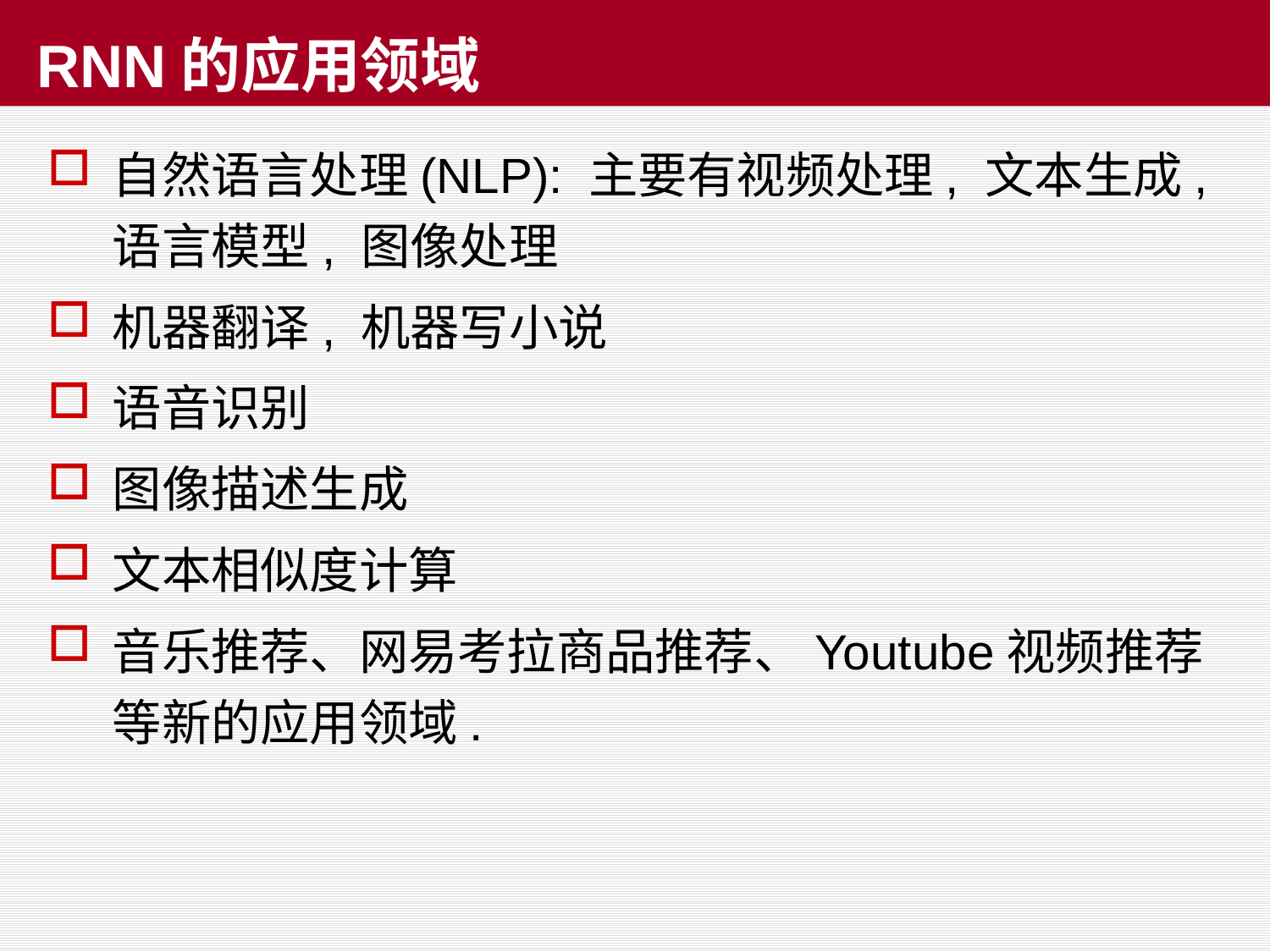

# RNN的应用领域
自然语言处理(NLP): 主要有视频处理, 文本生成, 语言模型, 图像处理
机器翻译, 机器写小说
语音识别
图像描述生成
文本相似度计算
音乐推荐、网易考拉商品推荐、Youtube视频推荐等新的应用领域.